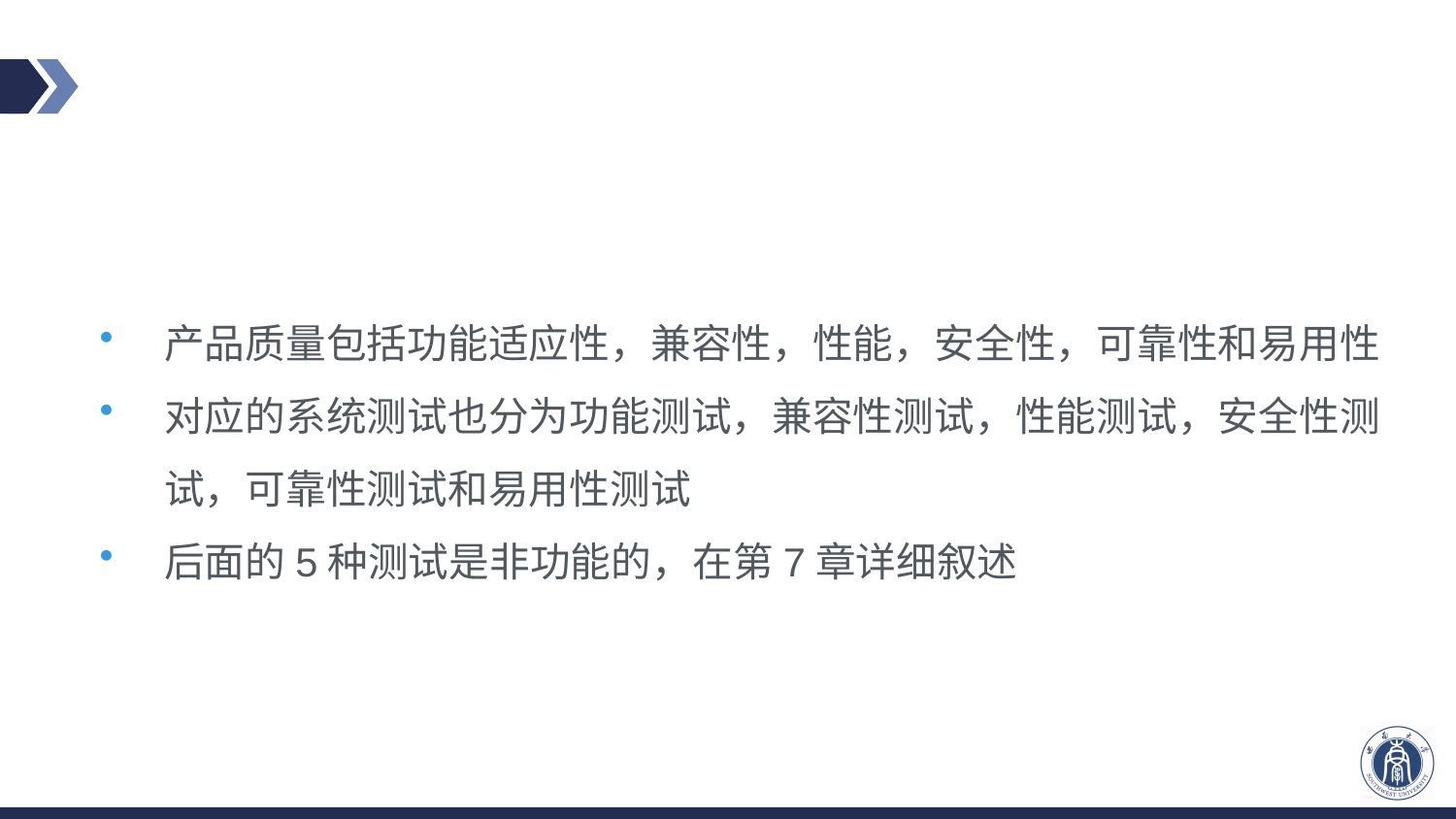

#
产品质量包括功能适应性，兼容性，性能，安全性，可靠性和易用性
对应的系统测试也分为功能测试，兼容性测试，性能测试，安全性测试，可靠性测试和易用性测试
后面的5种测试是非功能的，在第7章详细叙述